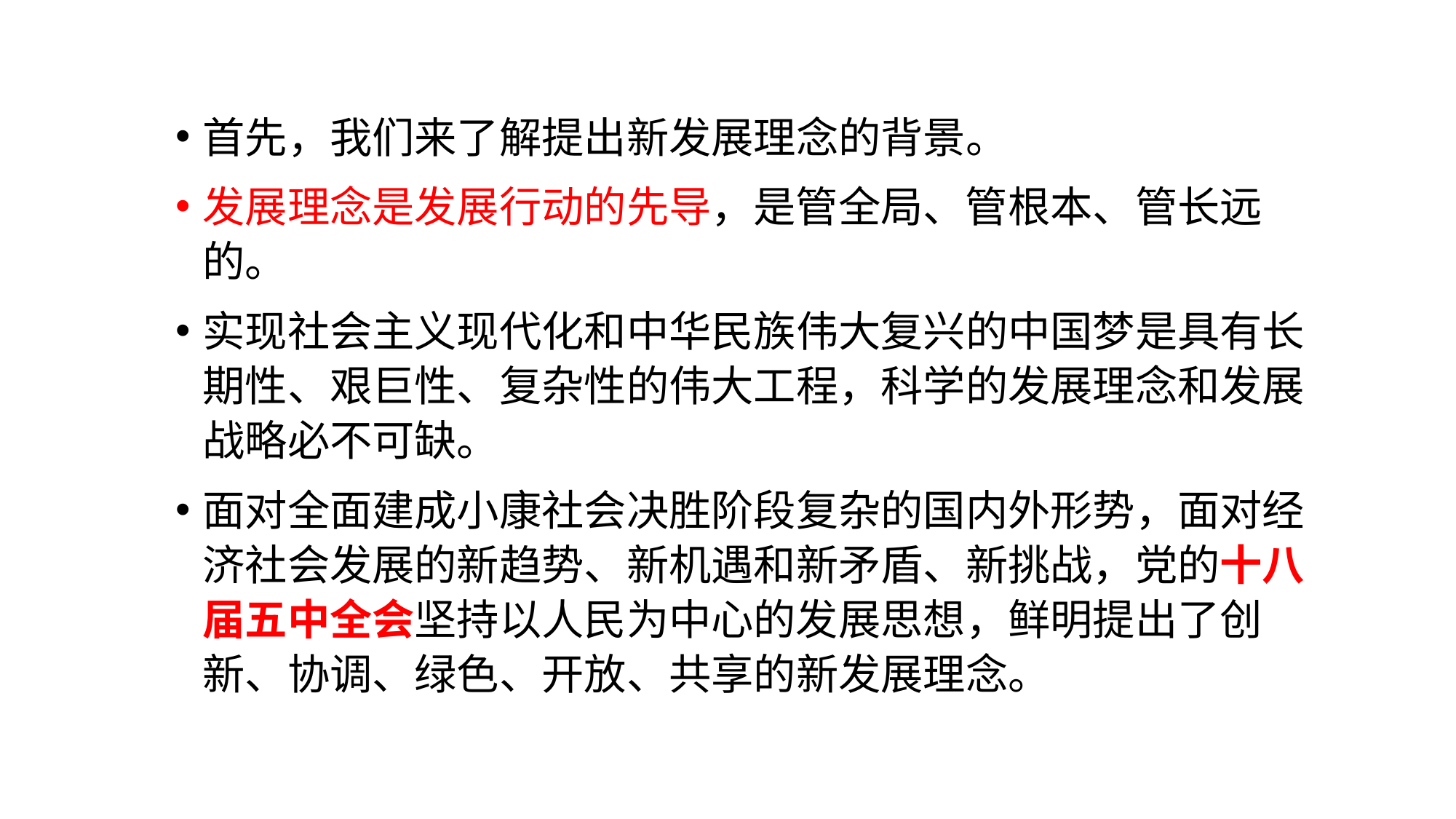

首先，我们来了解提出新发展理念的背景。
发展理念是发展行动的先导，是管全局、管根本、管长远的。
实现社会主义现代化和中华民族伟大复兴的中国梦是具有长期性、艰巨性、复杂性的伟大工程，科学的发展理念和发展战略必不可缺。
面对全面建成小康社会决胜阶段复杂的国内外形势，面对经济社会发展的新趋势、新机遇和新矛盾、新挑战，党的十八届五中全会坚持以人民为中心的发展思想，鲜明提出了创新、协调、绿色、开放、共享的新发展理念。